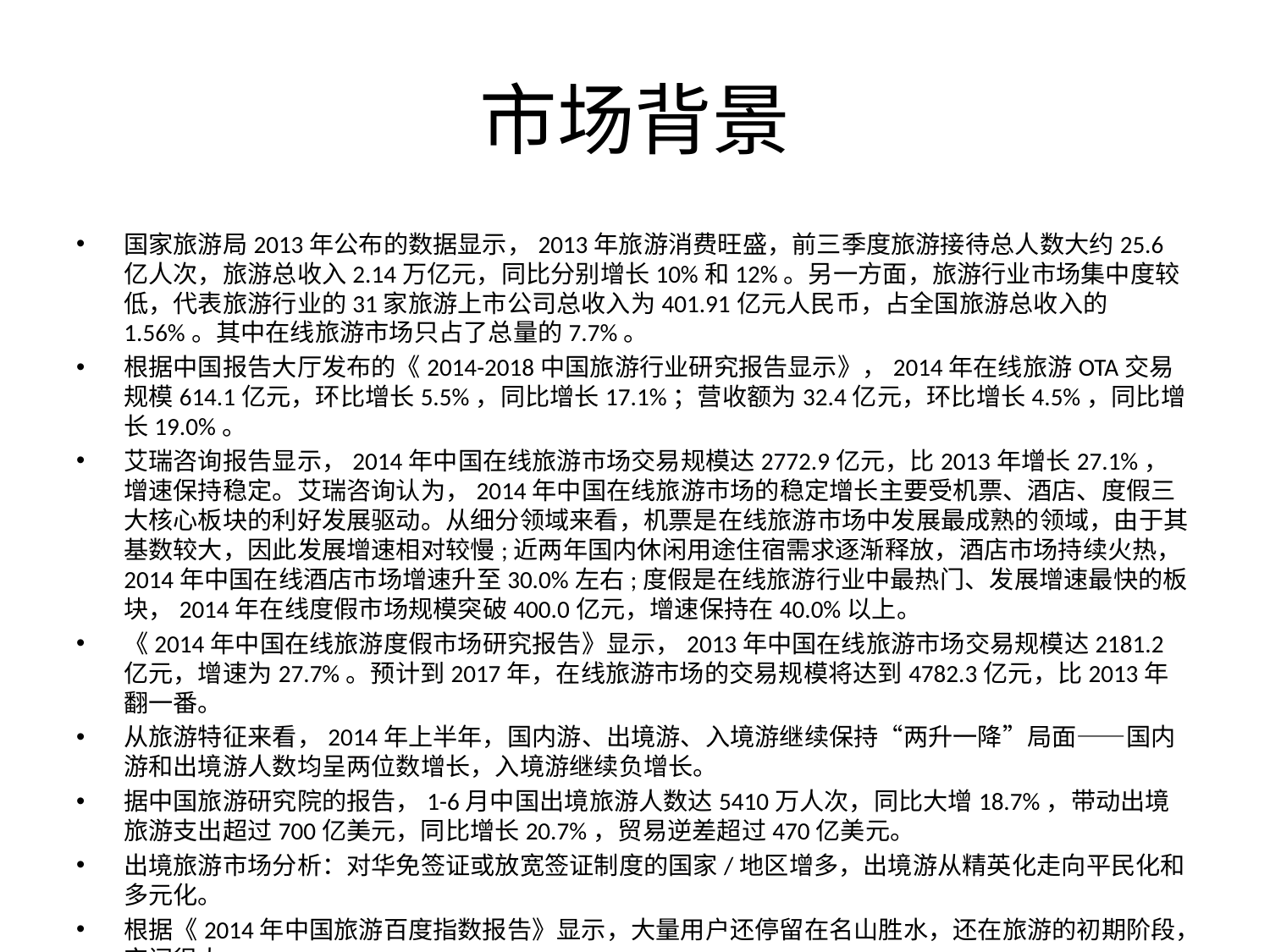

# 市场背景
国家旅游局2013年公布的数据显示，2013年旅游消费旺盛，前三季度旅游接待总人数大约25.6亿人次，旅游总收入2.14万亿元，同比分别增长10%和12%。另一方面，旅游行业市场集中度较低，代表旅游行业的31家旅游上市公司总收入为401.91亿元人民币，占全国旅游总收入的1.56%。其中在线旅游市场只占了总量的7.7%。
根据中国报告大厅发布的《2014-2018中国旅游行业研究报告显示》，2014年在线旅游OTA交易规模614.1亿元，环比增长5.5%，同比增长17.1%；营收额为32.4亿元，环比增长4.5%，同比增长19.0%。
艾瑞咨询报告显示，2014年中国在线旅游市场交易规模达2772.9亿元，比2013年增长27.1%，增速保持稳定。艾瑞咨询认为，2014年中国在线旅游市场的稳定增长主要受机票、酒店、度假三大核心板块的利好发展驱动。从细分领域来看，机票是在线旅游市场中发展最成熟的领域，由于其基数较大，因此发展增速相对较慢;近两年国内休闲用途住宿需求逐渐释放，酒店市场持续火热，2014年中国在线酒店市场增速升至30.0%左右;度假是在线旅游行业中最热门、发展增速最快的板块，2014年在线度假市场规模突破400.0亿元，增速保持在40.0%以上。
《2014年中国在线旅游度假市场研究报告》显示，2013年中国在线旅游市场交易规模达2181.2亿元，增速为27.7%。预计到2017年，在线旅游市场的交易规模将达到4782.3亿元，比2013年翻一番。
从旅游特征来看，2014年上半年，国内游、出境游、入境游继续保持“两升一降”局面——国内游和出境游人数均呈两位数增长，入境游继续负增长。
据中国旅游研究院的报告，1-6月中国出境旅游人数达5410万人次，同比大增18.7%，带动出境旅游支出超过700亿美元，同比增长20.7%，贸易逆差超过470亿美元。
出境旅游市场分析：对华免签证或放宽签证制度的国家/地区增多，出境游从精英化走向平民化和多元化。
根据《2014年中国旅游百度指数报告》显示，大量用户还停留在名山胜水，还在旅游的初期阶段，空间很大。